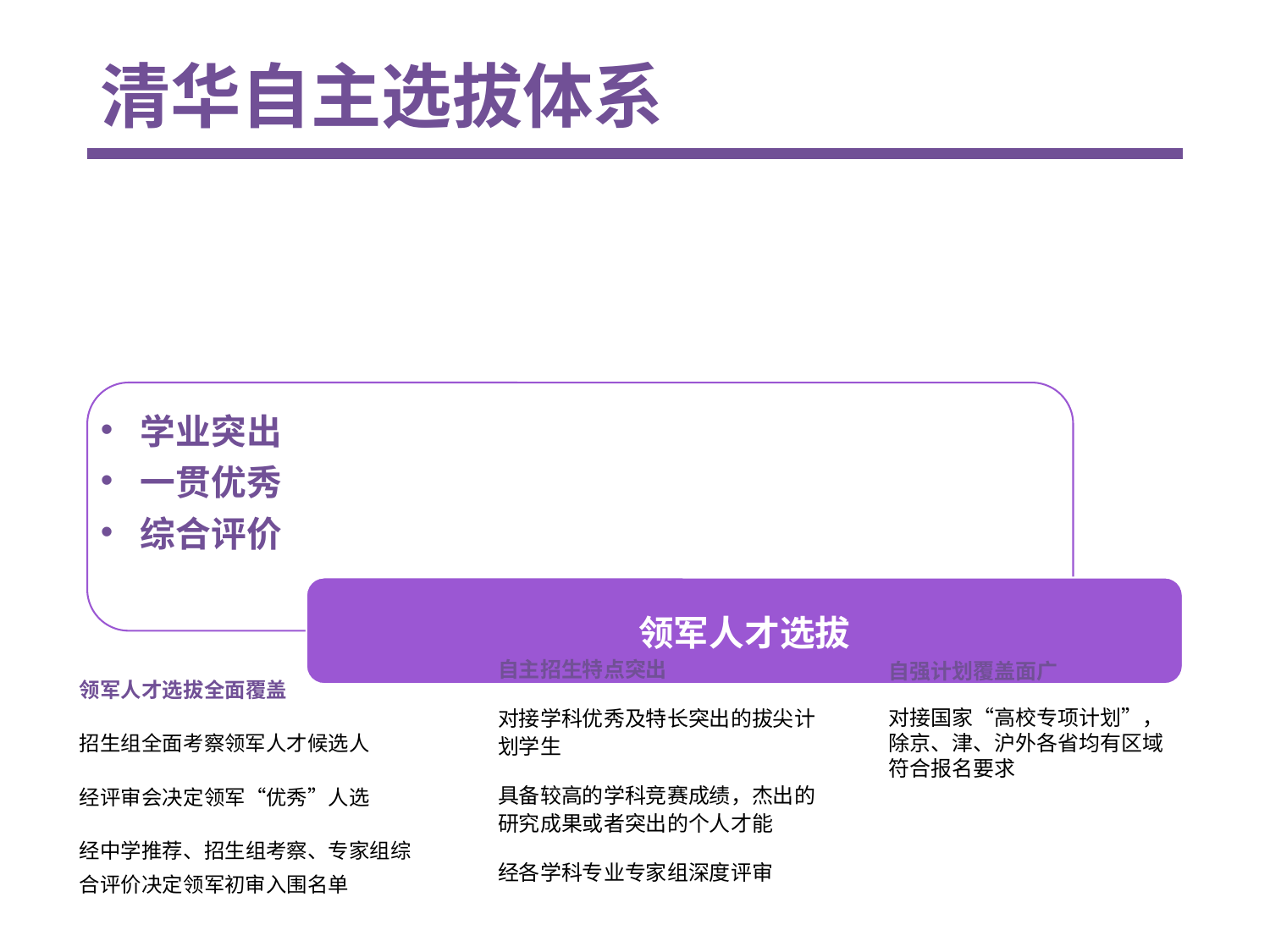

# 清华自主选拔体系
自主招生
高校专项
自强计划
领军人才选拔
学业突出
一贯优秀
综合评价
自主招生特点突出
对接学科优秀及特长突出的拔尖计划学生
具备较高的学科竞赛成绩，杰出的研究成果或者突出的个人才能
经各学科专业专家组深度评审
自强计划覆盖面广
对接国家“高校专项计划”，除京、津、沪外各省均有区域符合报名要求
领军人才选拔全面覆盖
招生组全面考察领军人才候选人
经评审会决定领军“优秀”人选
经中学推荐、招生组考察、专家组综合评价决定领军初审入围名单